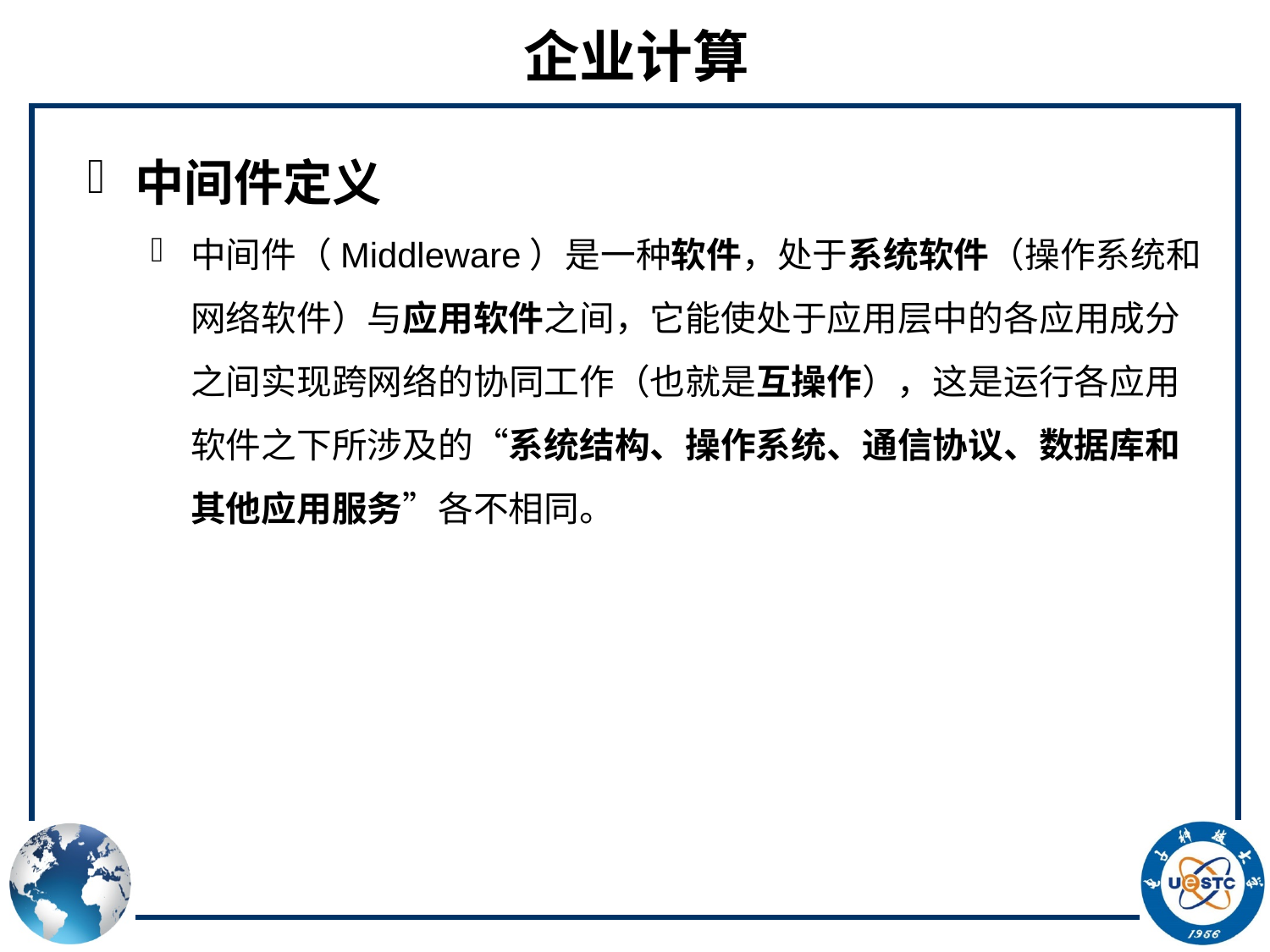

# 企业计算
中间件定义
中间件（Middleware）是一种软件，处于系统软件（操作系统和网络软件）与应用软件之间，它能使处于应用层中的各应用成分之间实现跨网络的协同工作（也就是互操作），这是运行各应用软件之下所涉及的“系统结构、操作系统、通信协议、数据库和其他应用服务”各不相同。